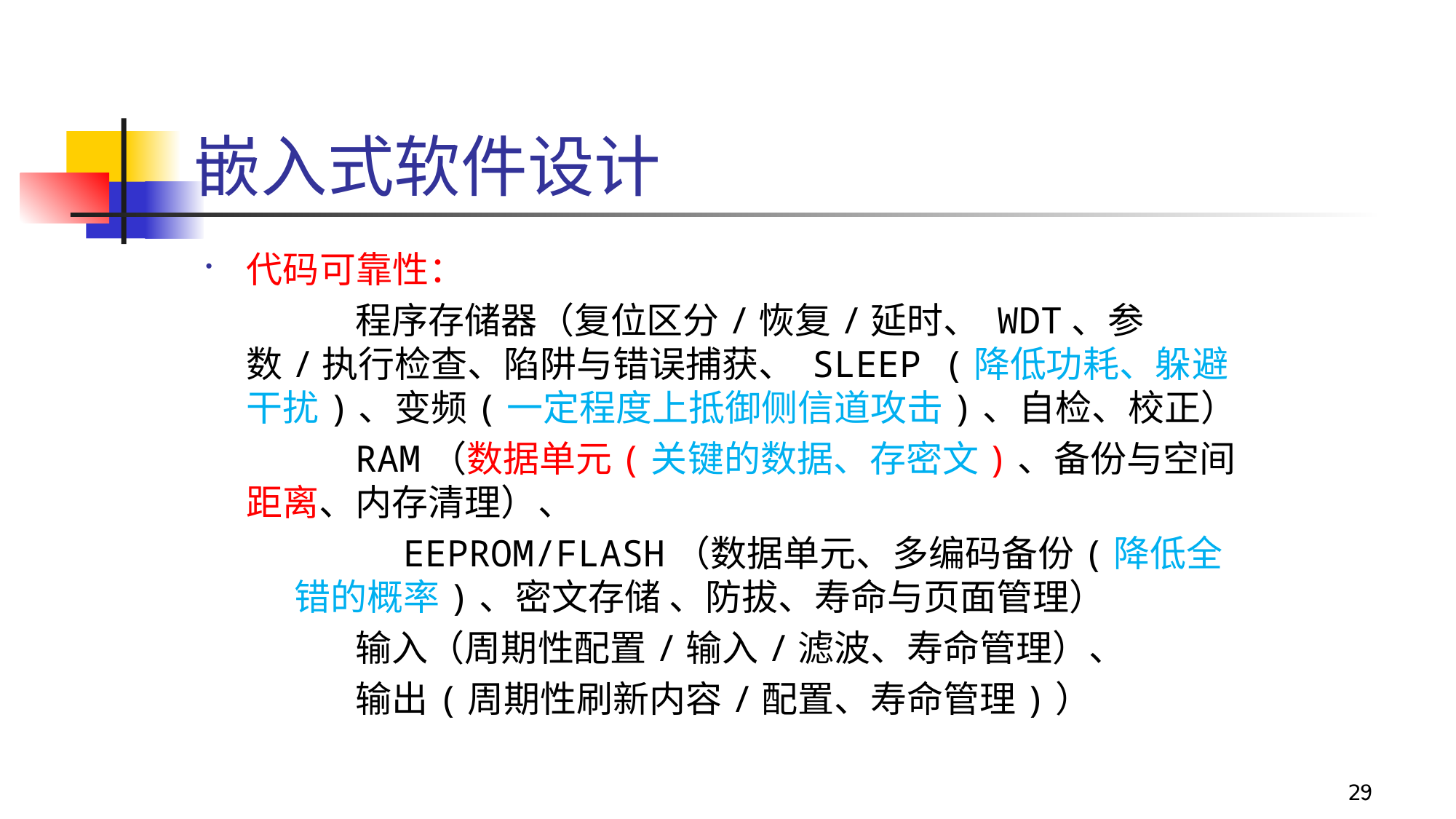

# 嵌入式软件设计
代码可靠性：
		程序存储器（复位区分/恢复/延时、 WDT、参数/执行检查、陷阱与错误捕获、 SLEEP (降低功耗、躲避干扰)、变频(一定程度上抵御侧信道攻击)、自检、校正）
		RAM（数据单元(关键的数据、存密文)、备份与空间距离、内存清理）、
		EEPROM/FLASH（数据单元、多编码备份(降低全错的概率)、密文存储 、防拔、寿命与页面管理）
		输入（周期性配置/输入/滤波、寿命管理）、
		输出(周期性刷新内容/配置、寿命管理)）

29